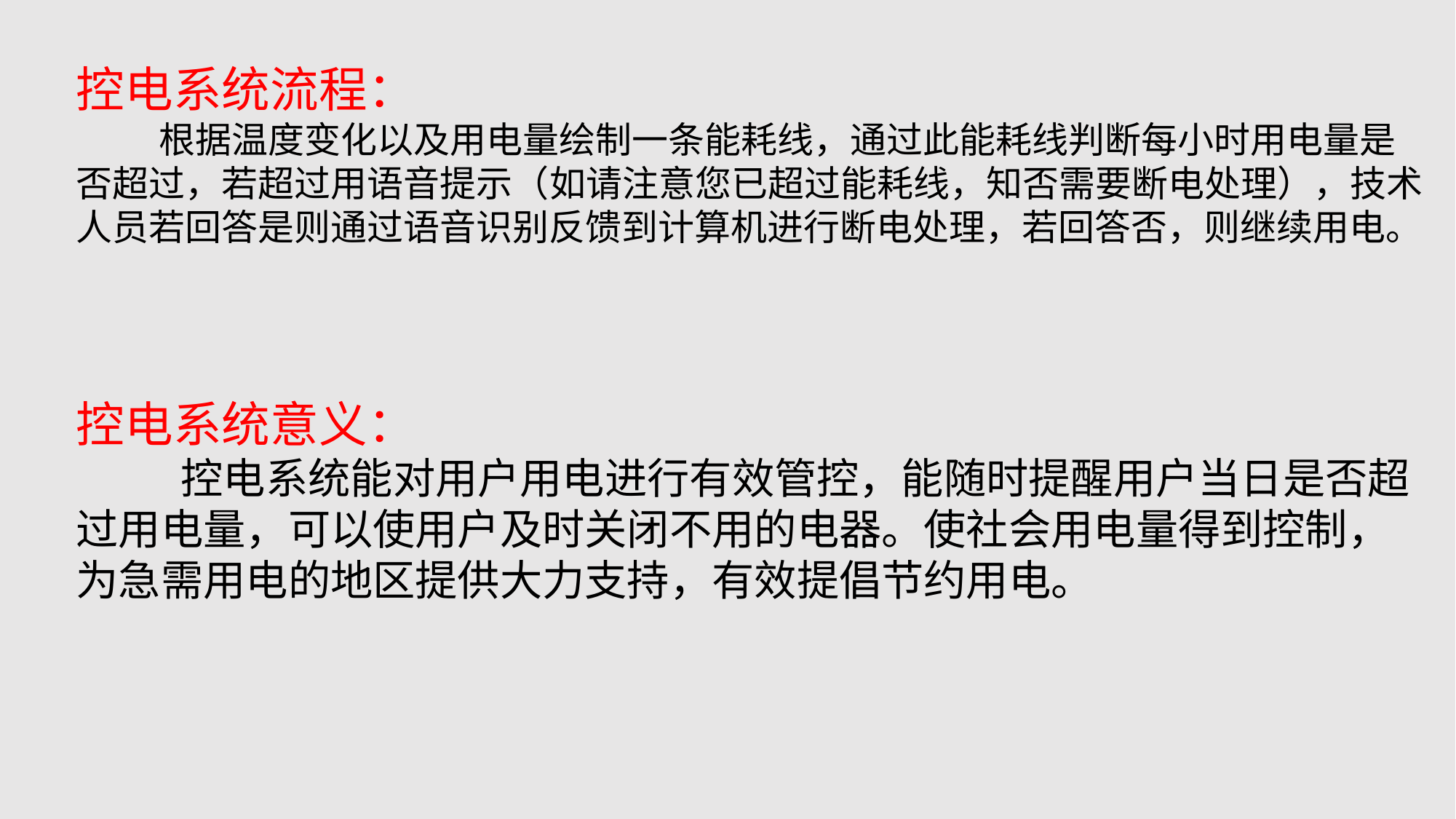

控电系统流程：
         根据温度变化以及用电量绘制一条能耗线，通过此能耗线判断每小时用电量是否超过，若超过用语音提示（如请注意您已超过能耗线，知否需要断电处理），技术人员若回答是则通过语音识别反馈到计算机进行断电处理，若回答否，则继续用电。

控电系统意义：
          控电系统能对用户用电进行有效管控，能随时提醒用户当日是否超过用电量，可以使用户及时关闭不用的电器。使社会用电量得到控制，为急需用电的地区提供大力支持，有效提倡节约用电。